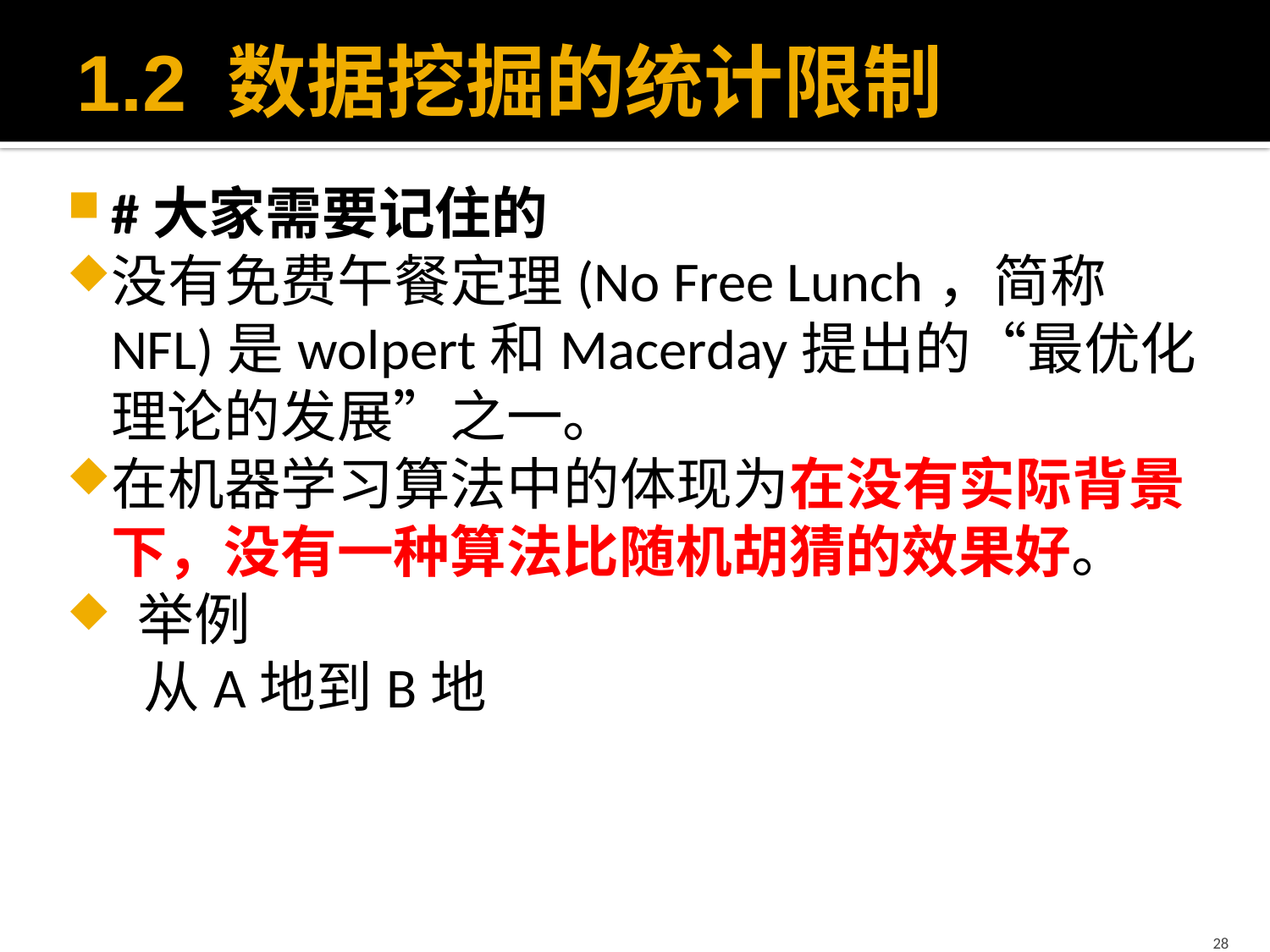

# 1.2 数据挖掘的统计限制
#大家需要记住的
没有免费午餐定理(No Free Lunch，简称NFL)是wolpert和Macerday提出的“最优化理论的发展”之一。
在机器学习算法中的体现为在没有实际背景下，没有一种算法比随机胡猜的效果好。
 举例
     从A地到B地
28